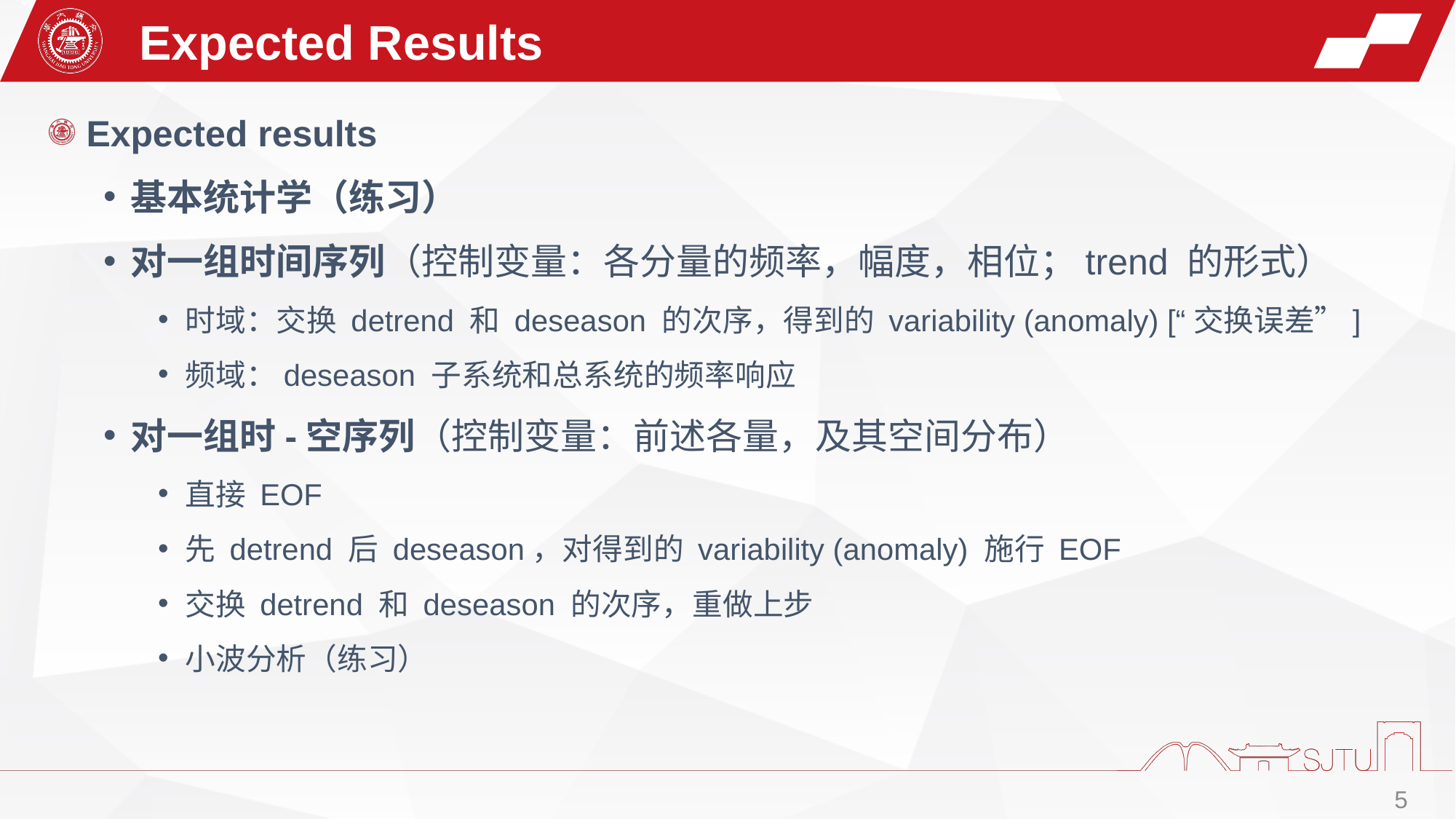

Expected Results
 Expected results
基本统计学（练习）
对一组时间序列（控制变量：各分量的频率，幅度，相位；trend 的形式）
时域：交换 detrend 和 deseason 的次序，得到的 variability (anomaly) [“交换误差”]
频域：deseason 子系统和总系统的频率响应
对一组时-空序列（控制变量：前述各量，及其空间分布）
直接 EOF
先 detrend 后 deseason，对得到的 variability (anomaly) 施行 EOF
交换 detrend 和 deseason 的次序，重做上步
小波分析（练习）

5